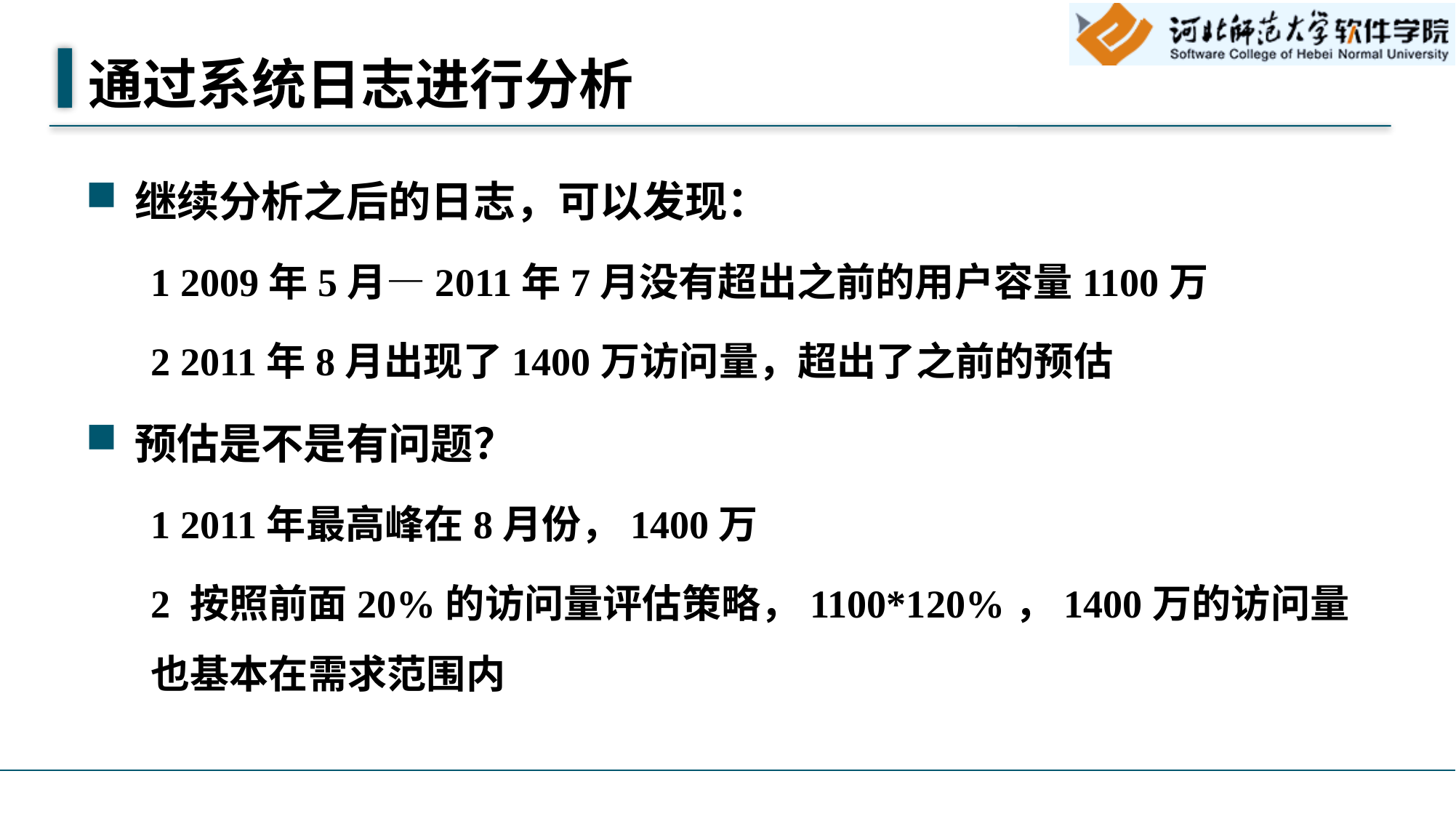

# 通过系统日志进行分析
继续分析之后的日志，可以发现：
1 2009年5月—2011年7月没有超出之前的用户容量1100万
2 2011年8月出现了1400万访问量，超出了之前的预估
预估是不是有问题？
1 2011年最高峰在8月份，1400万
2 按照前面20%的访问量评估策略，1100*120%，1400万的访问量也基本在需求范围内